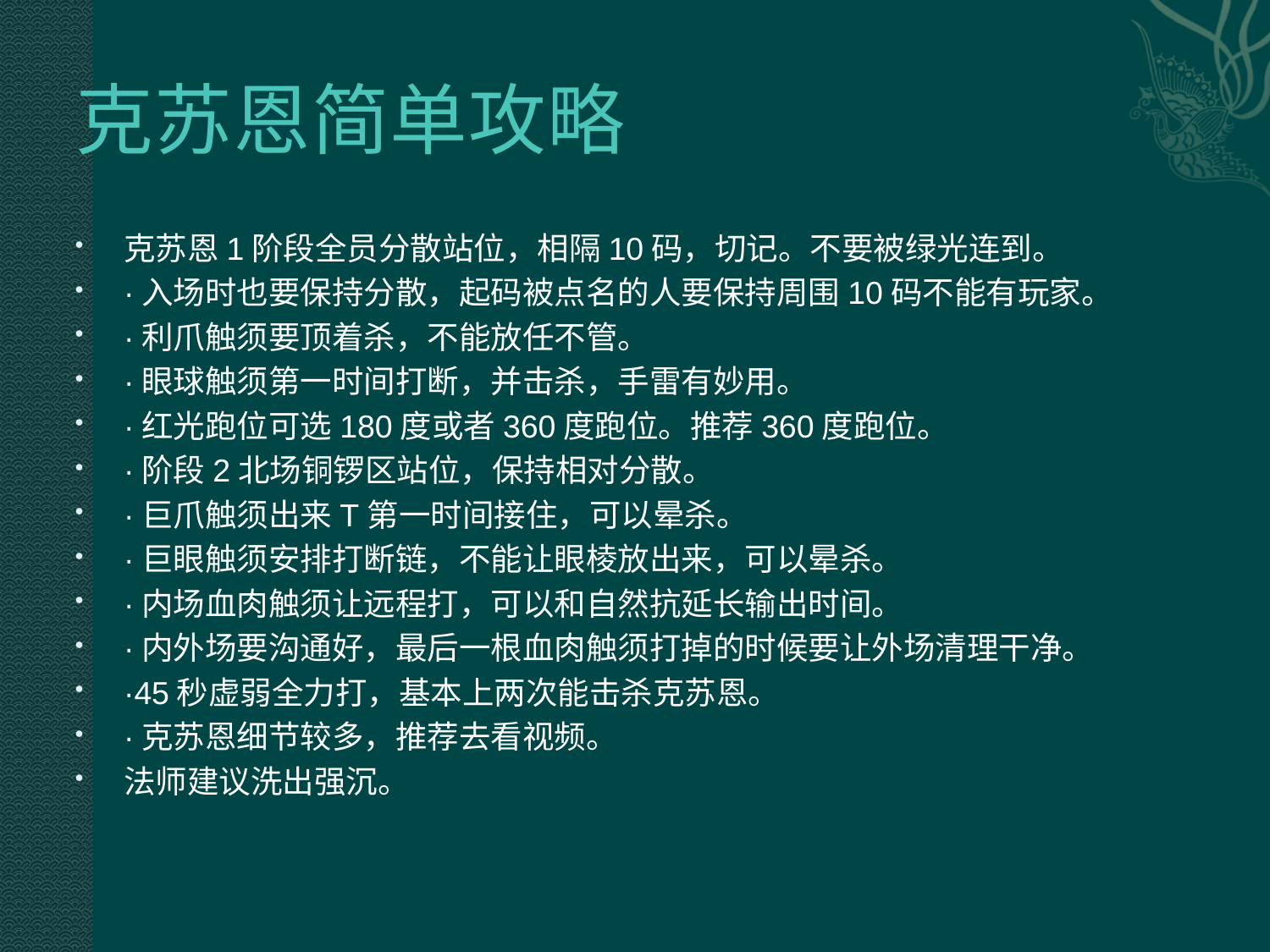

# 克苏恩简单攻略
克苏恩1阶段全员分散站位，相隔10码，切记。不要被绿光连到。
·入场时也要保持分散，起码被点名的人要保持周围10码不能有玩家。
·利爪触须要顶着杀，不能放任不管。
·眼球触须第一时间打断，并击杀，手雷有妙用。
·红光跑位可选180度或者360度跑位。推荐360度跑位。
·阶段2北场铜锣区站位，保持相对分散。
·巨爪触须出来T第一时间接住，可以晕杀。
·巨眼触须安排打断链，不能让眼棱放出来，可以晕杀。
·内场血肉触须让远程打，可以和自然抗延长输出时间。
·内外场要沟通好，最后一根血肉触须打掉的时候要让外场清理干净。
·45秒虚弱全力打，基本上两次能击杀克苏恩。
·克苏恩细节较多，推荐去看视频。
法师建议洗出强沉。